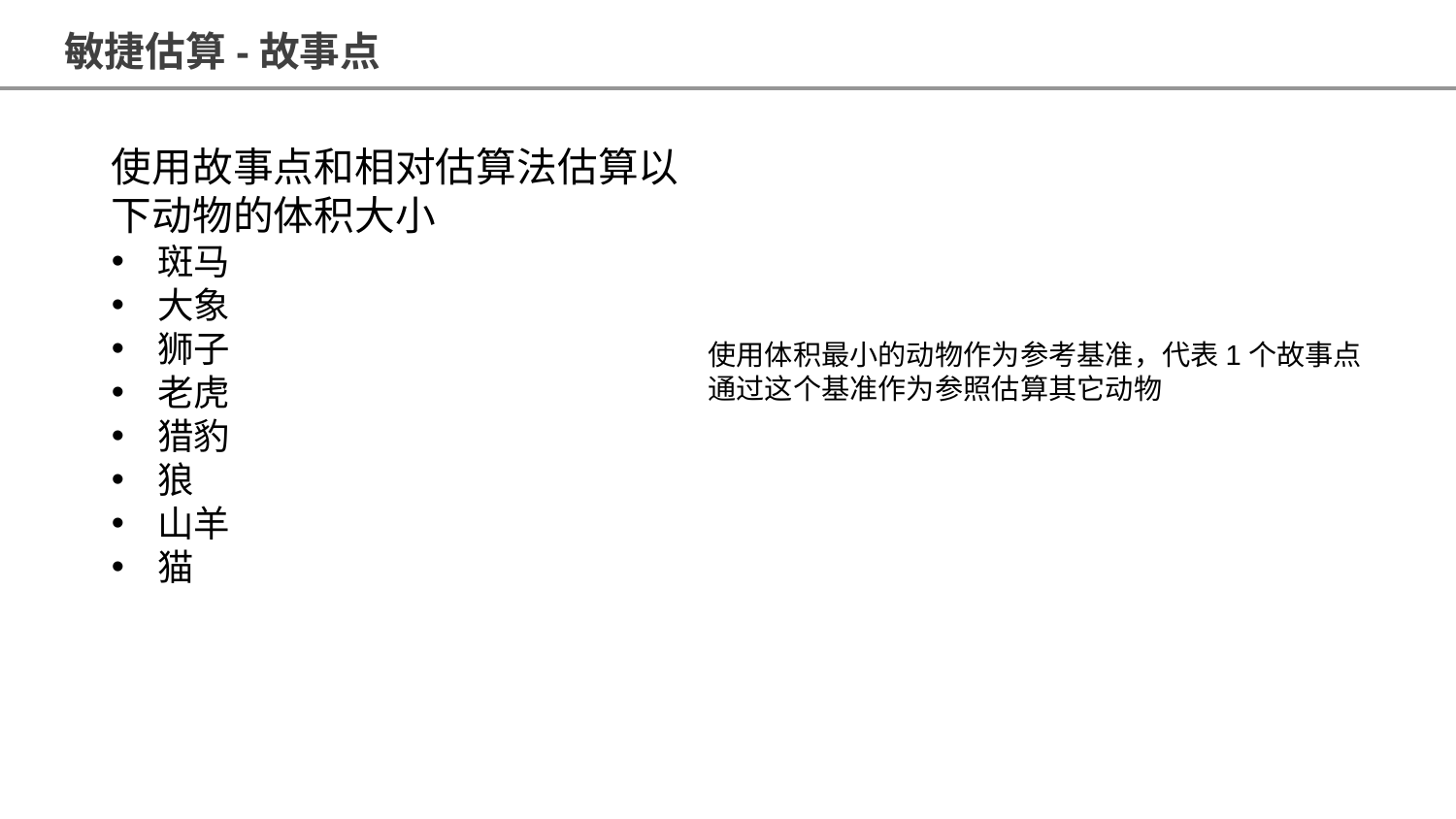

敏捷估算-故事点

使用故事点和相对估算法估算以下动物的体积大小
斑马
大象
狮子
老虎
猎豹
狼
山羊
猫
使用体积最小的动物作为参考基准，代表1个故事点
通过这个基准作为参照估算其它动物